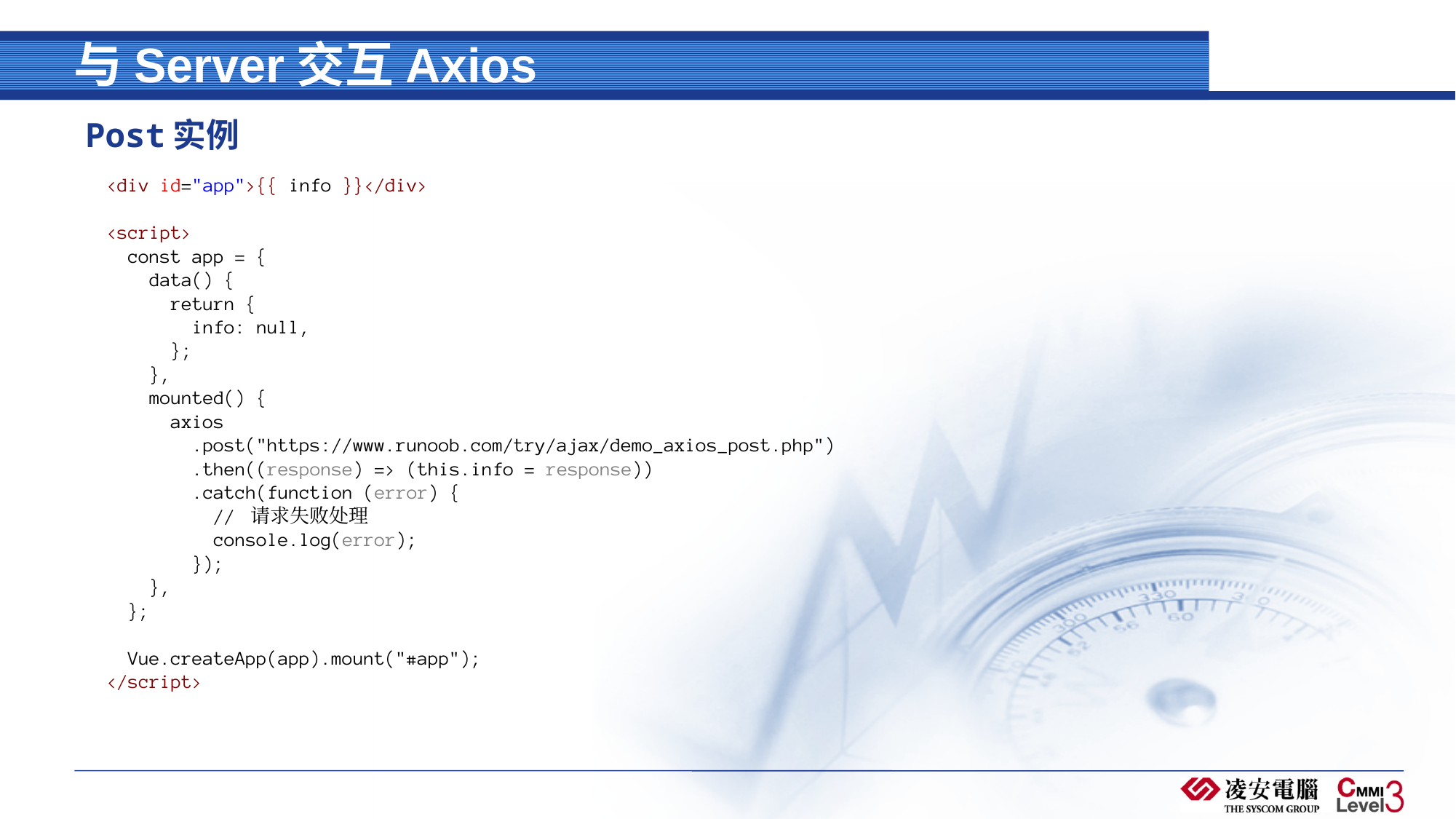

# 与Server交互Axios
Post实例
  <div id="app">{{ info }}</div>
  <script>
    const app = {
      data() {
        return {
          info: null,
        };
      },
      mounted() {
        axios
          .post("https://www.runoob.com/try/ajax/demo_axios_post.php")
          .then((response) => (this.info = response))
          .catch(function (error) {
            // 请求失败处理
            console.log(error);
          });
      },
    };
    Vue.createApp(app).mount("#app");
  </script>